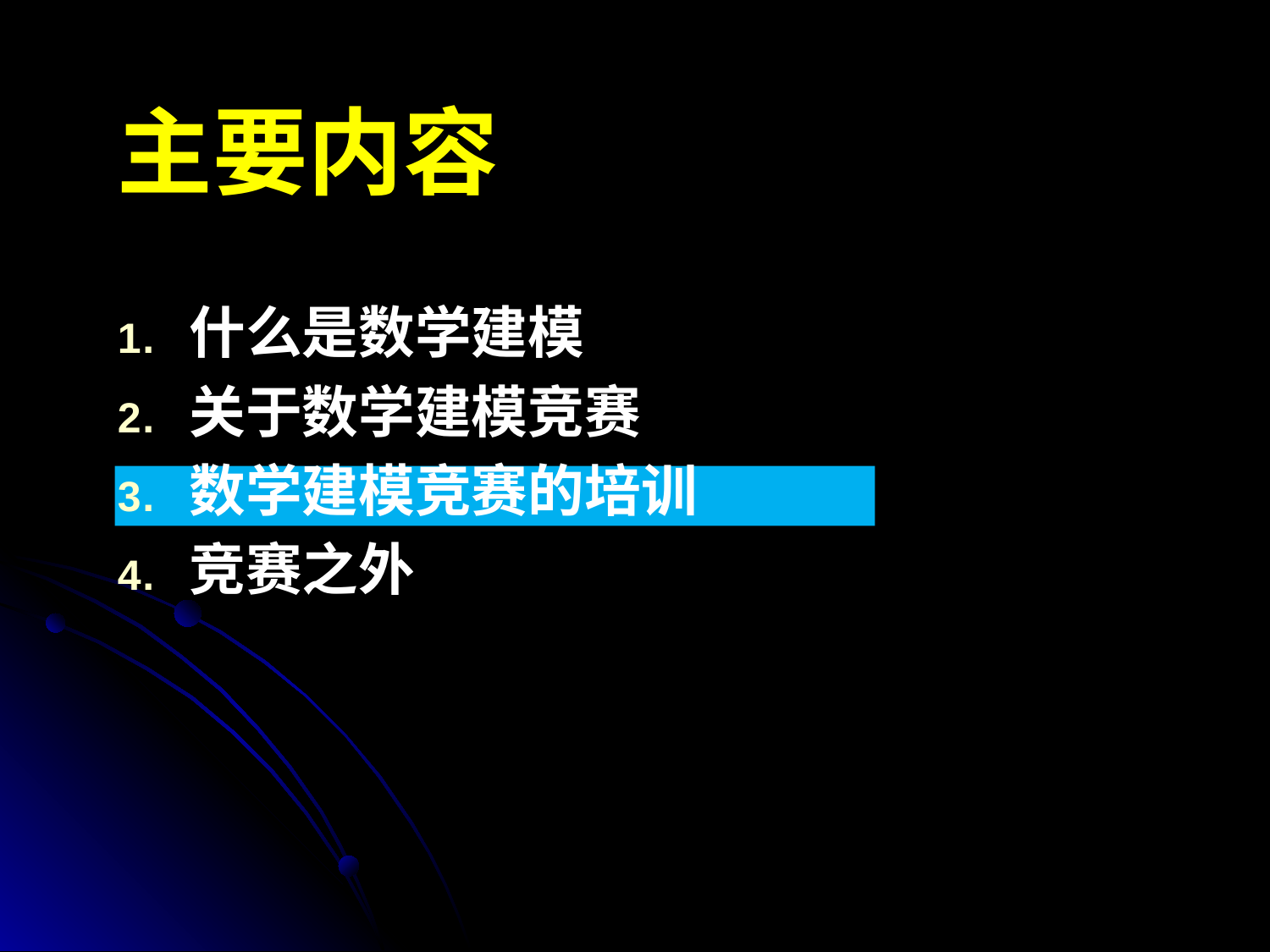

主要内容

什么是数学建模
关于数学建模竞赛
数学建模竞赛的培训
竞赛之外